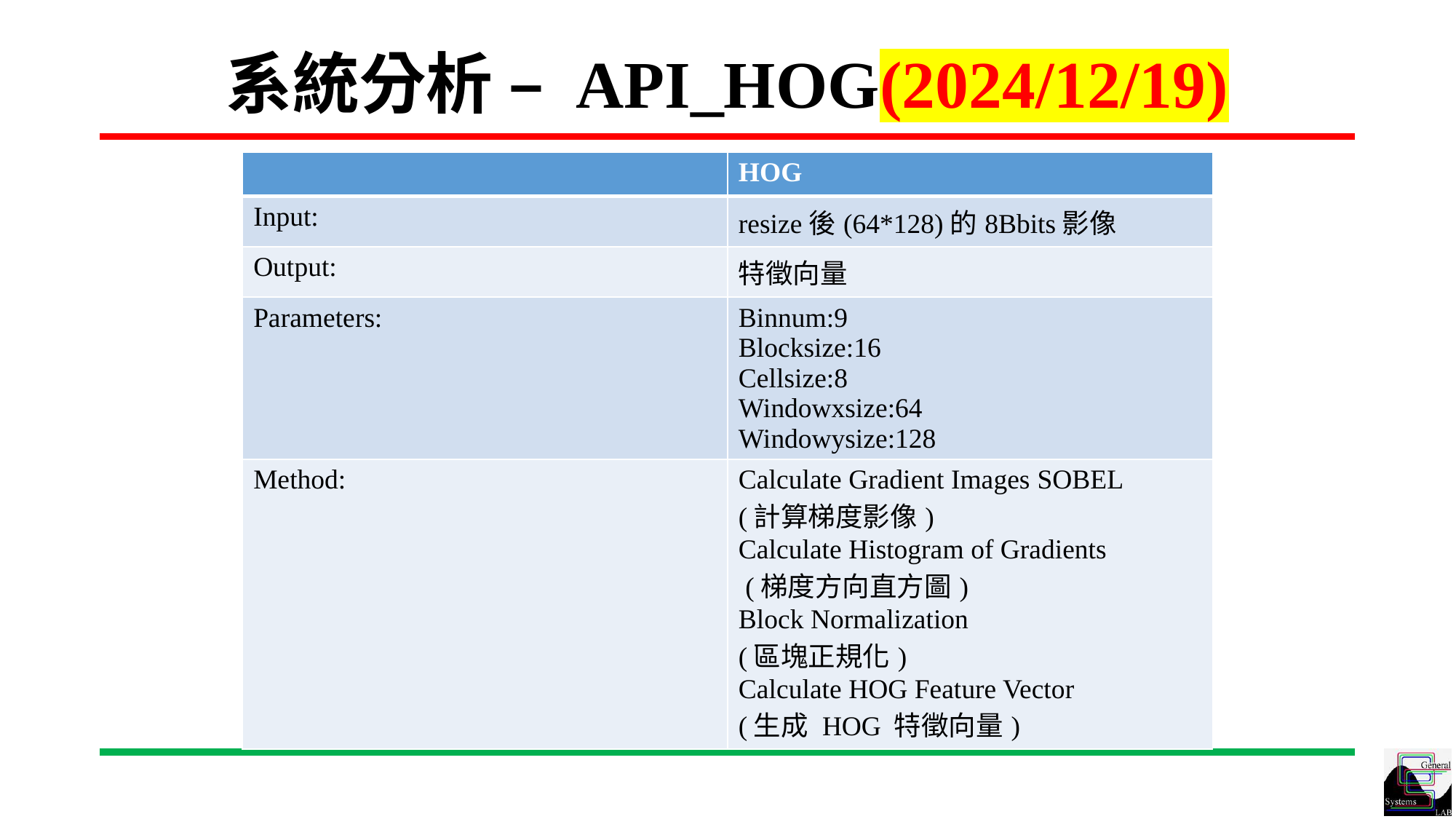

# 系統分析 – API_HOG(2024/12/19)
|  | HOG |
| --- | --- |
| Input: | resize後(64\*128)的8Bbits影像 |
| Output: | 特徵向量 |
| Parameters: | Binnum:9 Blocksize:16 Cellsize:8 Windowxsize:64 Windowysize:128 |
| Method: | Calculate Gradient Images SOBEL (計算梯度影像) Calculate Histogram of Gradients (梯度方向直方圖) Block Normalization (區塊正規化) Calculate HOG Feature Vector (生成 HOG 特徵向量) |